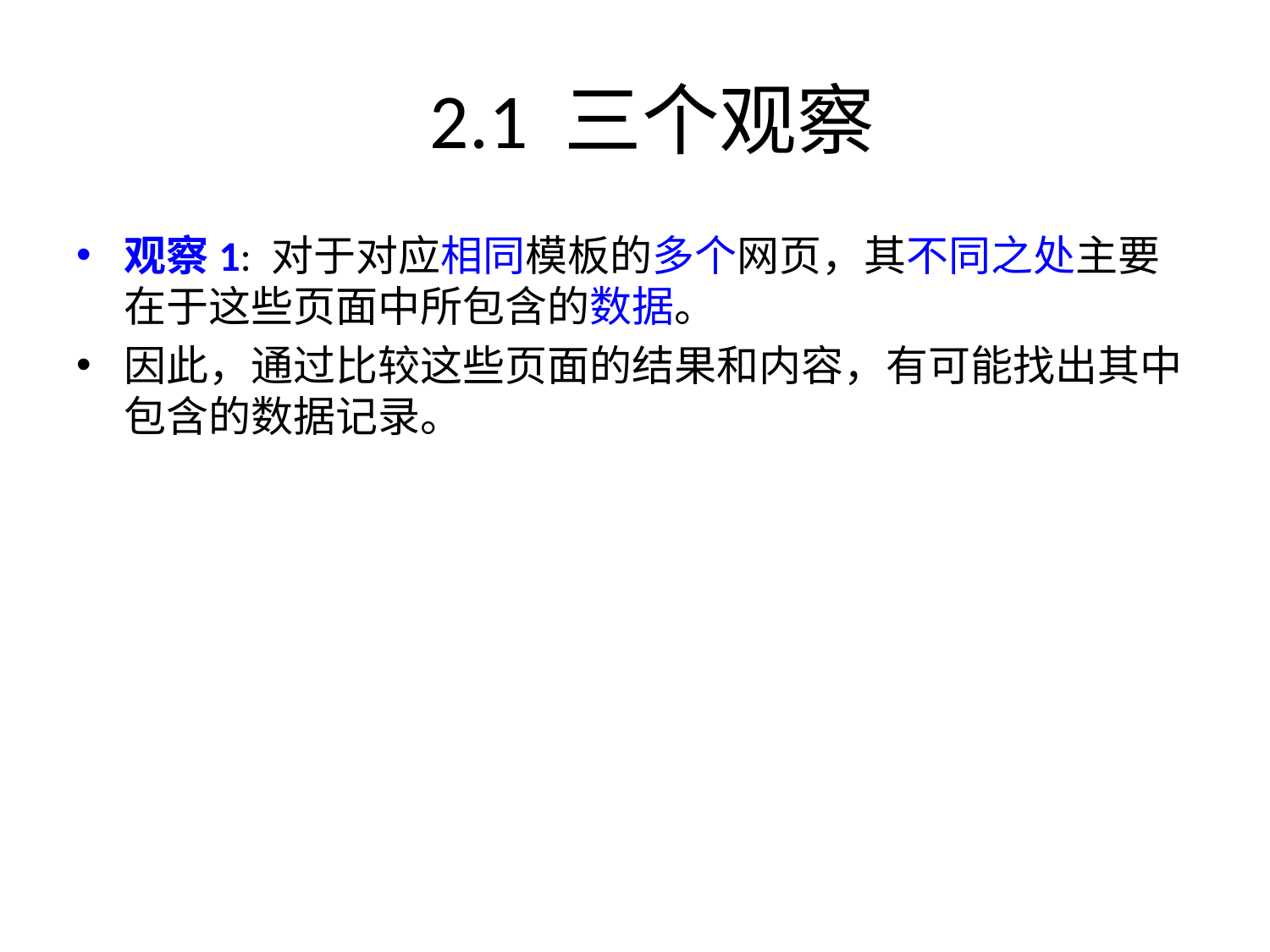

# 2.1 三个观察
观察1: 对于对应相同模板的多个网页，其不同之处主要在于这些页面中所包含的数据。
因此，通过比较这些页面的结果和内容，有可能找出其中包含的数据记录。